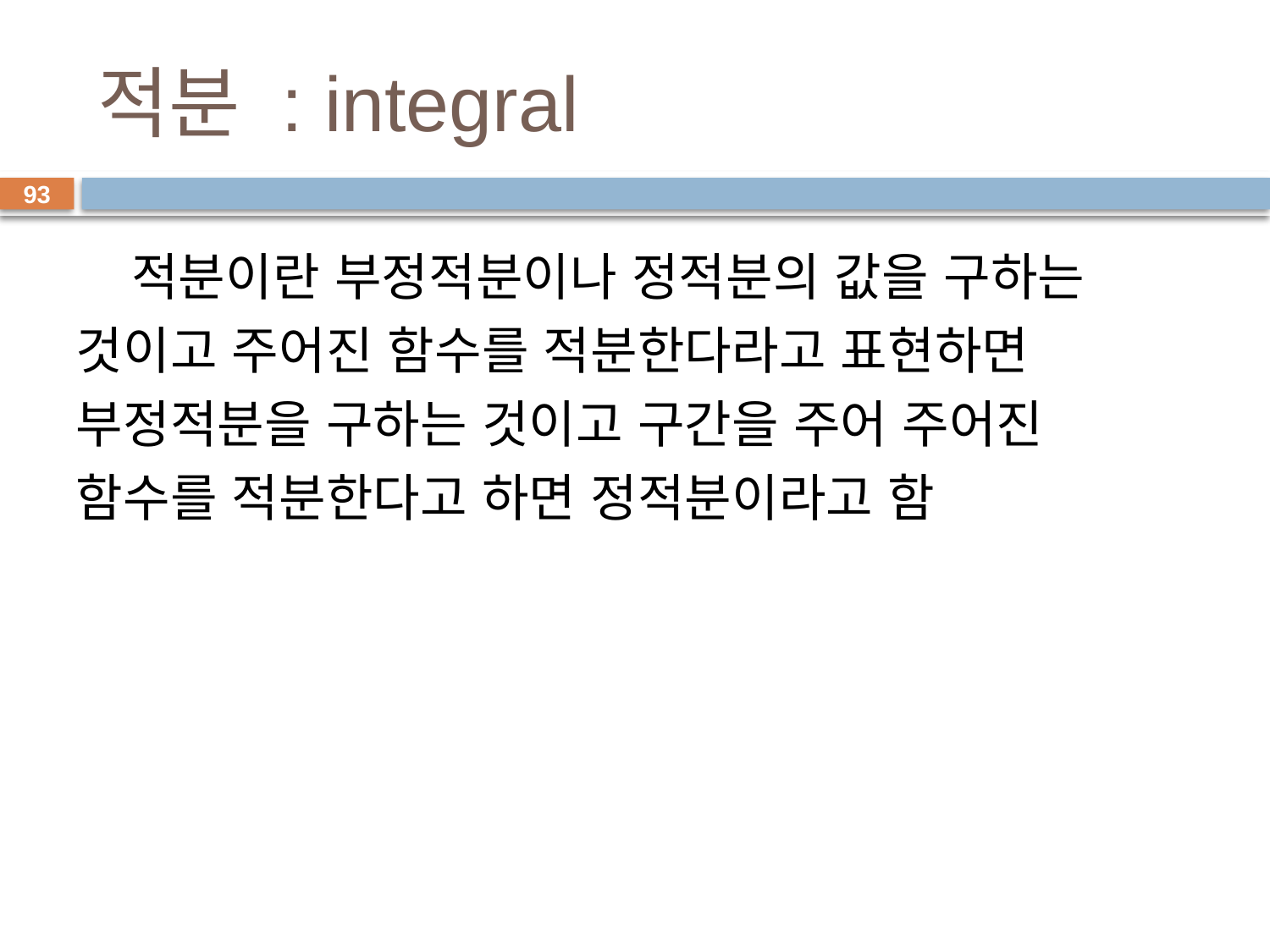

# 적분 : integral
93
   적분이란 부정적분이나 정적분의 값을 구하는 것이고 주어진 함수를 적분한다라고 표현하면 부정적분을 구하는 것이고 구간을 주어 주어진 함수를 적분한다고 하면 정적분이라고 함